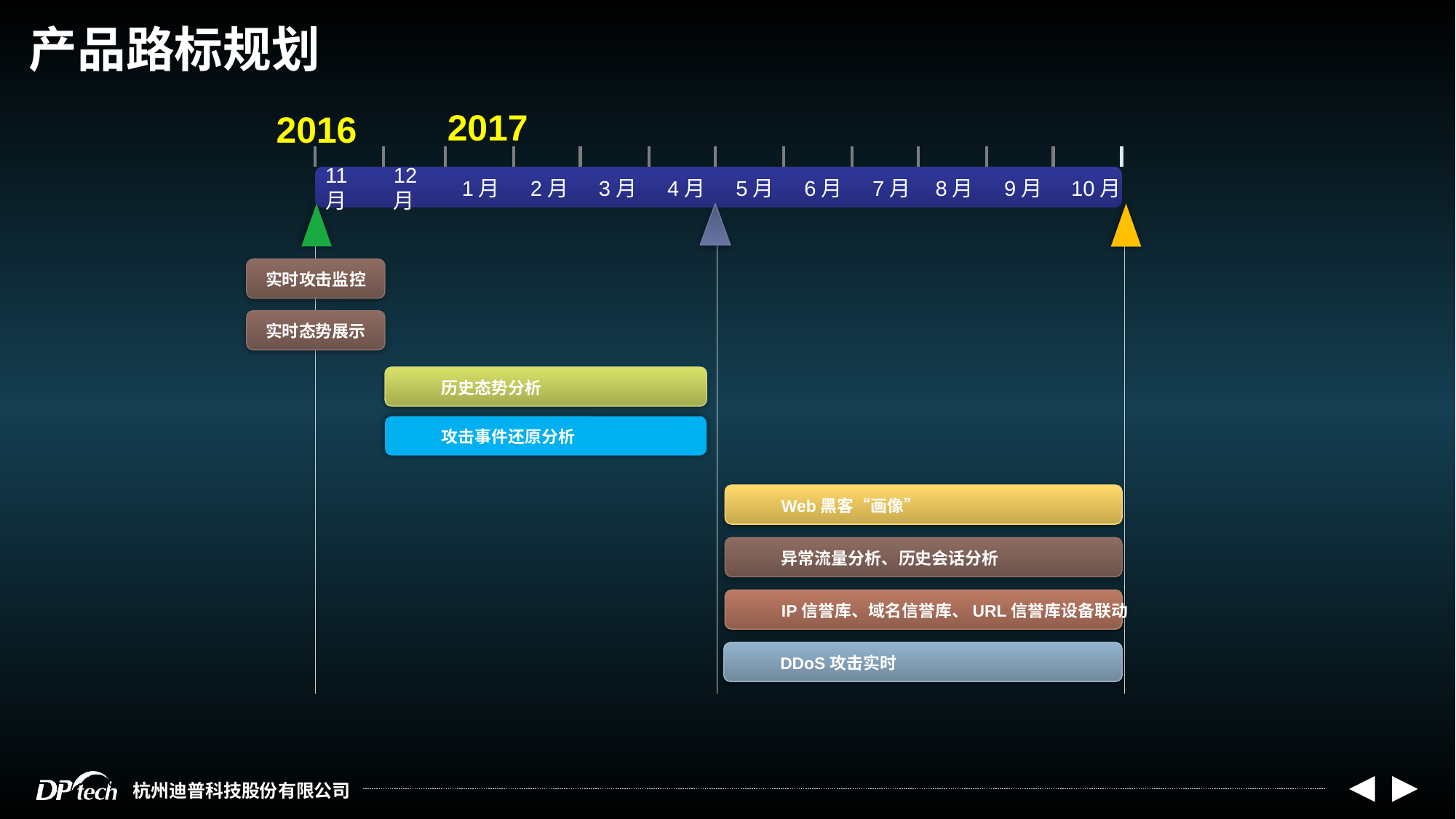

产品路标规划
2017
2016

11月
12月
1月
2月
3月
4月
5月
6月
7月
8月
9月
10月

实时攻击监控
实时态势展示
历史态势分析
攻击事件还原分析
Web黑客“画像”
异常流量分析、历史会话分析
IP信誉库、域名信誉库、URL信誉库设备联动
DDoS攻击实时